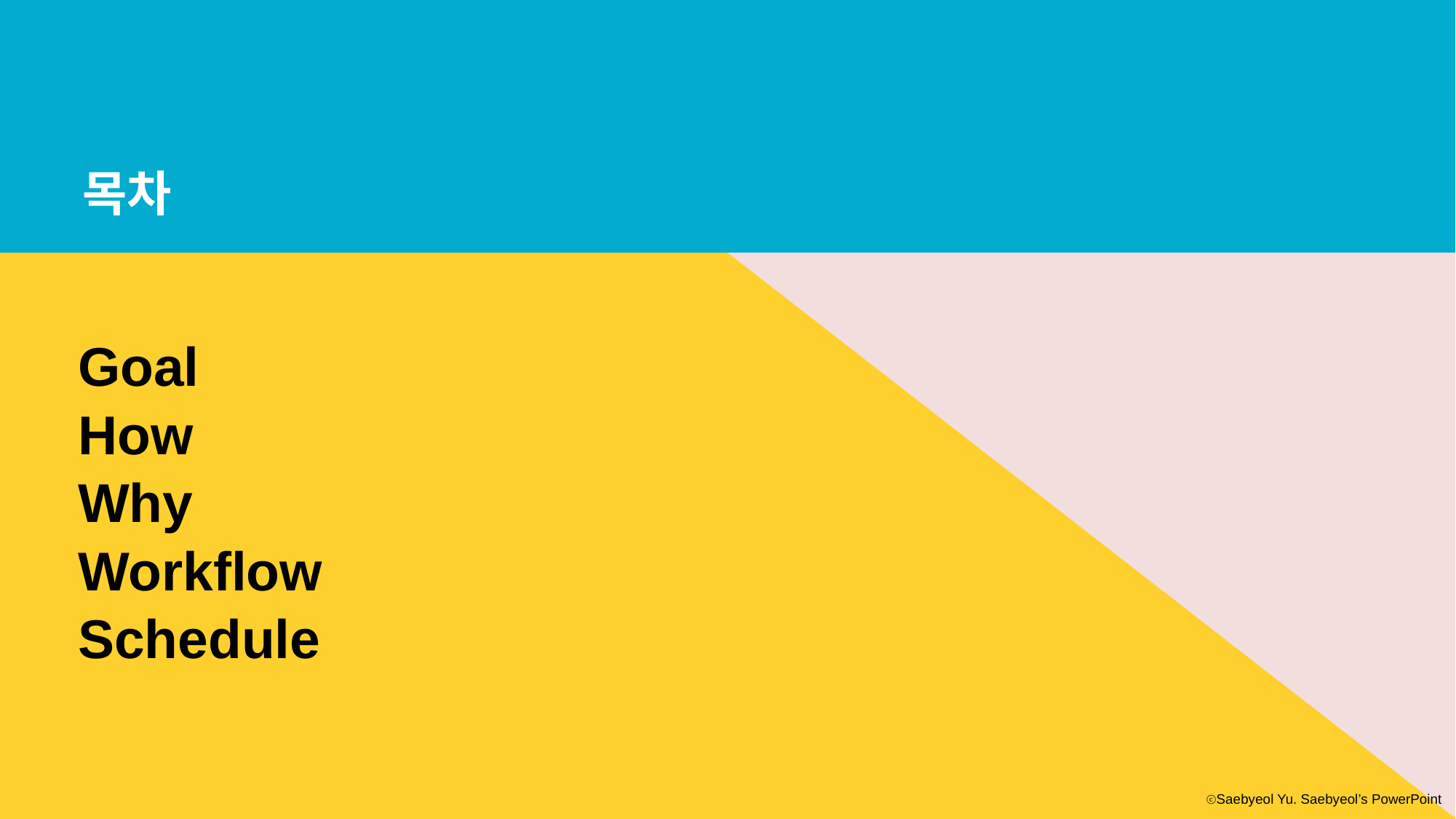

목차

Goal
How
Why
Workflow
Schedule
ⓒSaebyeol Yu. Saebyeol’s PowerPoint